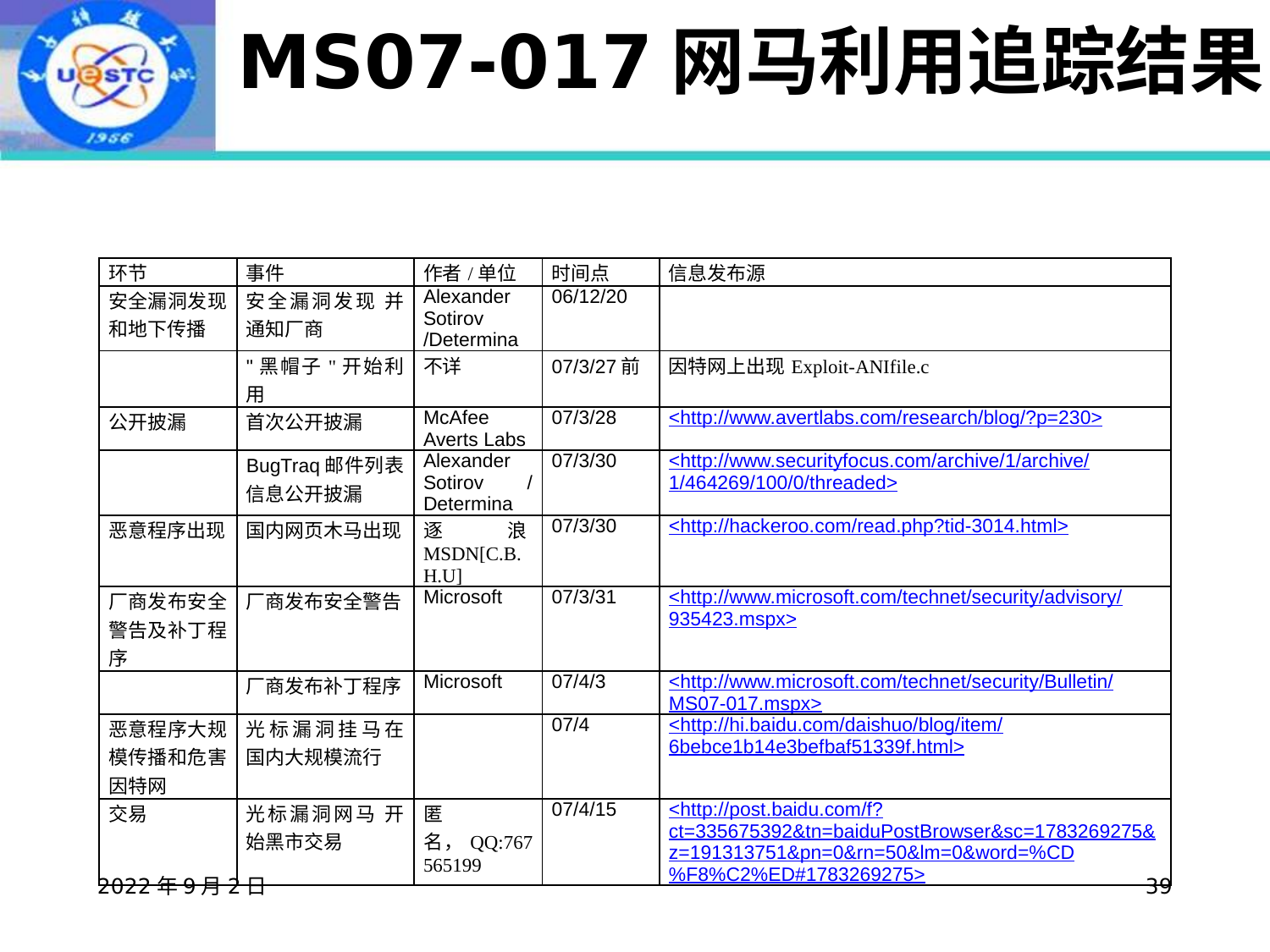

# MS07-017网马利用追踪结果
| 环节 | 事件 | 作者/单位 | 时间点 | 信息发布源 |
| --- | --- | --- | --- | --- |
| 安全漏洞发现和地下传播 | 安全漏洞发现 并通知厂商 | Alexander Sotirov /Determina | 06/12/20 |  |
|  | "黑帽子"开始利用 | 不详 | 07/3/27前 | 因特网上出现Exploit-ANIfile.c |
| 公开披漏 | 首次公开披漏 | McAfee Averts Labs | 07/3/28 | <http://www.avertlabs.com/research/blog/?p=230> |
|  | BugTraq邮件列表 信息公开披漏 | Alexander Sotirov / Determina | 07/3/30 | <http://www.securityfocus.com/archive/1/archive/1/464269/100/0/threaded> |
| 恶意程序出现 | 国内网页木马出现 | 逐浪MSDN[C.B.H.U] | 07/3/30 | <http://hackeroo.com/read.php?tid-3014.html> |
| 厂商发布安全警告及补丁程序 | 厂商发布安全警告 | Microsoft | 07/3/31 | <http://www.microsoft.com/technet/security/advisory/935423.mspx> |
|  | 厂商发布补丁程序 | Microsoft | 07/4/3 | <http://www.microsoft.com/technet/security/Bulletin/MS07-017.mspx> |
| 恶意程序大规模传播和危害因特网 | 光标漏洞挂马在 国内大规模流行 |  | 07/4 | <http://hi.baidu.com/daishuo/blog/item/6bebce1b14e3befbaf51339f.html> |
| 交易 | 光标漏洞网马 开始黑市交易 | 匿名，QQ:767565199 | 07/4/15 | <http://post.baidu.com/f?ct=335675392&tn=baiduPostBrowser&sc=1783269275&z=191313751&pn=0&rn=50&lm=0&word=%CD%F8%C2%ED#1783269275> |
2022年9月2日
39